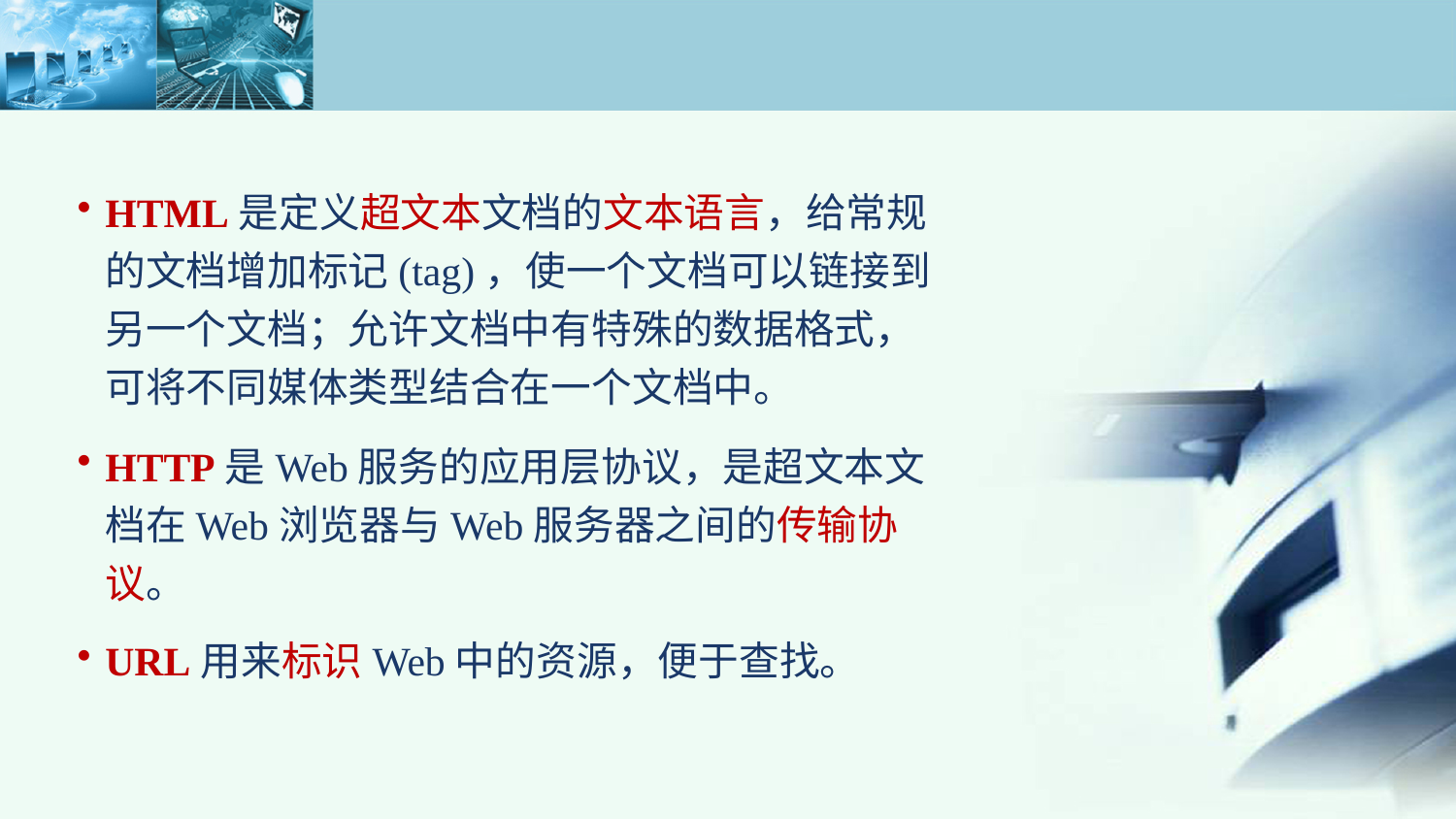

HTML是定义超文本文档的文本语言，给常规的文档增加标记(tag)，使一个文档可以链接到另一个文档；允许文档中有特殊的数据格式，可将不同媒体类型结合在一个文档中。
HTTP是Web服务的应用层协议，是超文本文档在Web浏览器与Web服务器之间的传输协议。
URL用来标识Web中的资源，便于查找。